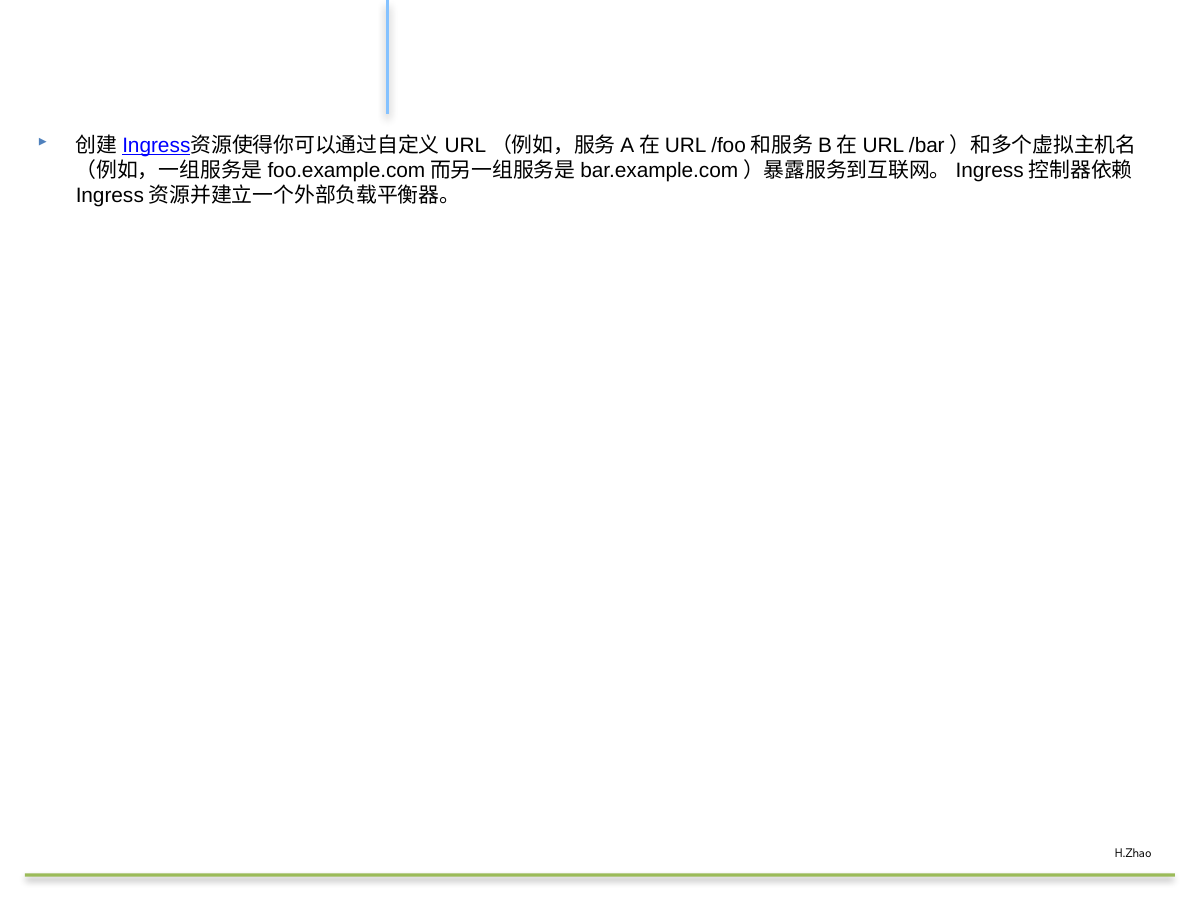

#

创建Ingress资源使得你可以通过自定义URL（例如，服务A在URL /foo和服务B在URL /bar）和多个虚拟主机名（例如，一组服务是foo.example.com而另一组服务是bar.example.com）暴露服务到互联网。Ingress控制器依赖Ingress资源并建立一个外部负载平衡器。